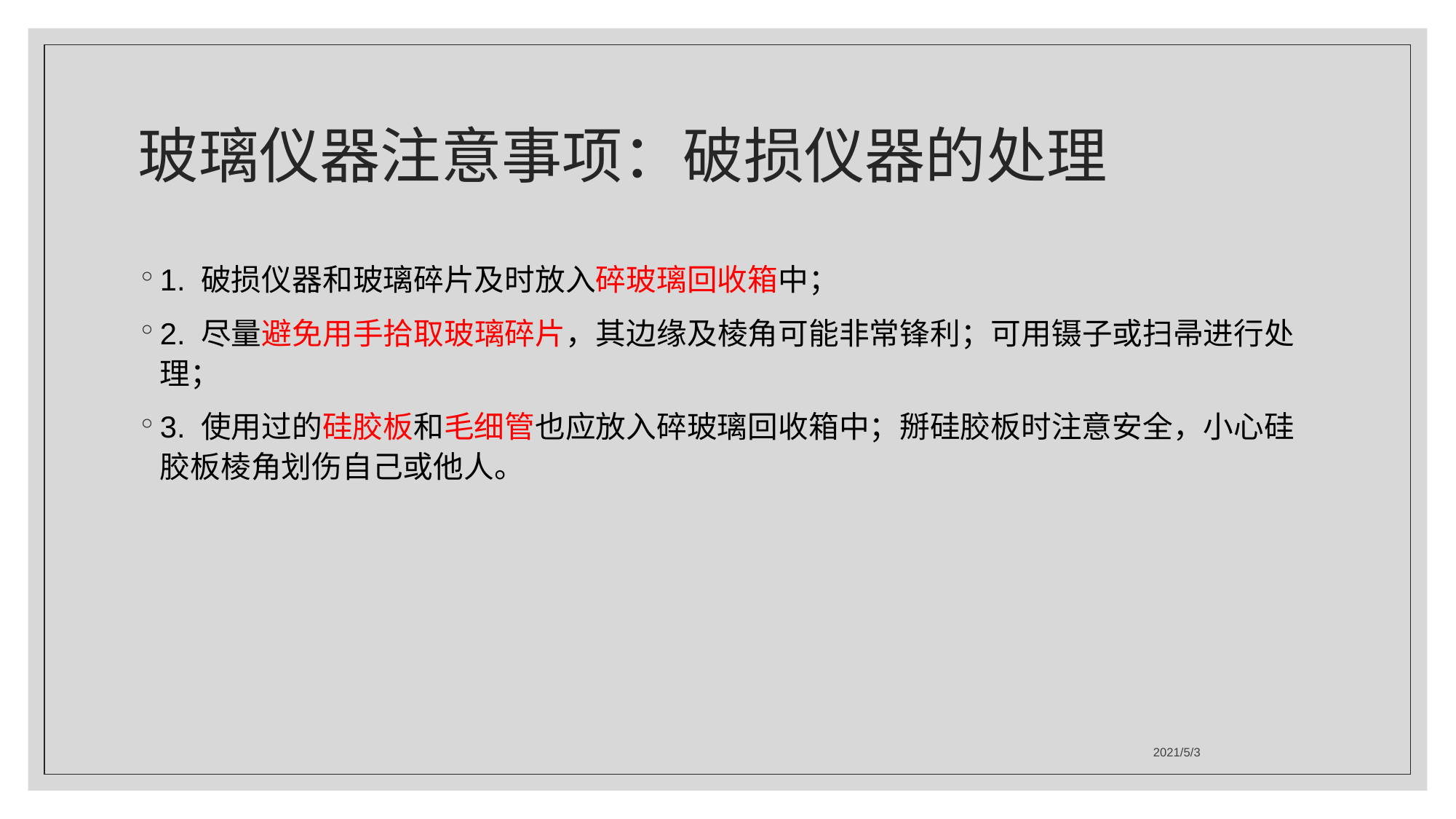

# 玻璃仪器注意事项：破损仪器的处理
1. 破损仪器和玻璃碎片及时放入碎玻璃回收箱中；
2. 尽量避免用手拾取玻璃碎片，其边缘及棱角可能非常锋利；可用镊子或扫帚进行处理；
3. 使用过的硅胶板和毛细管也应放入碎玻璃回收箱中；掰硅胶板时注意安全，小心硅胶板棱角划伤自己或他人。

2021/5/3